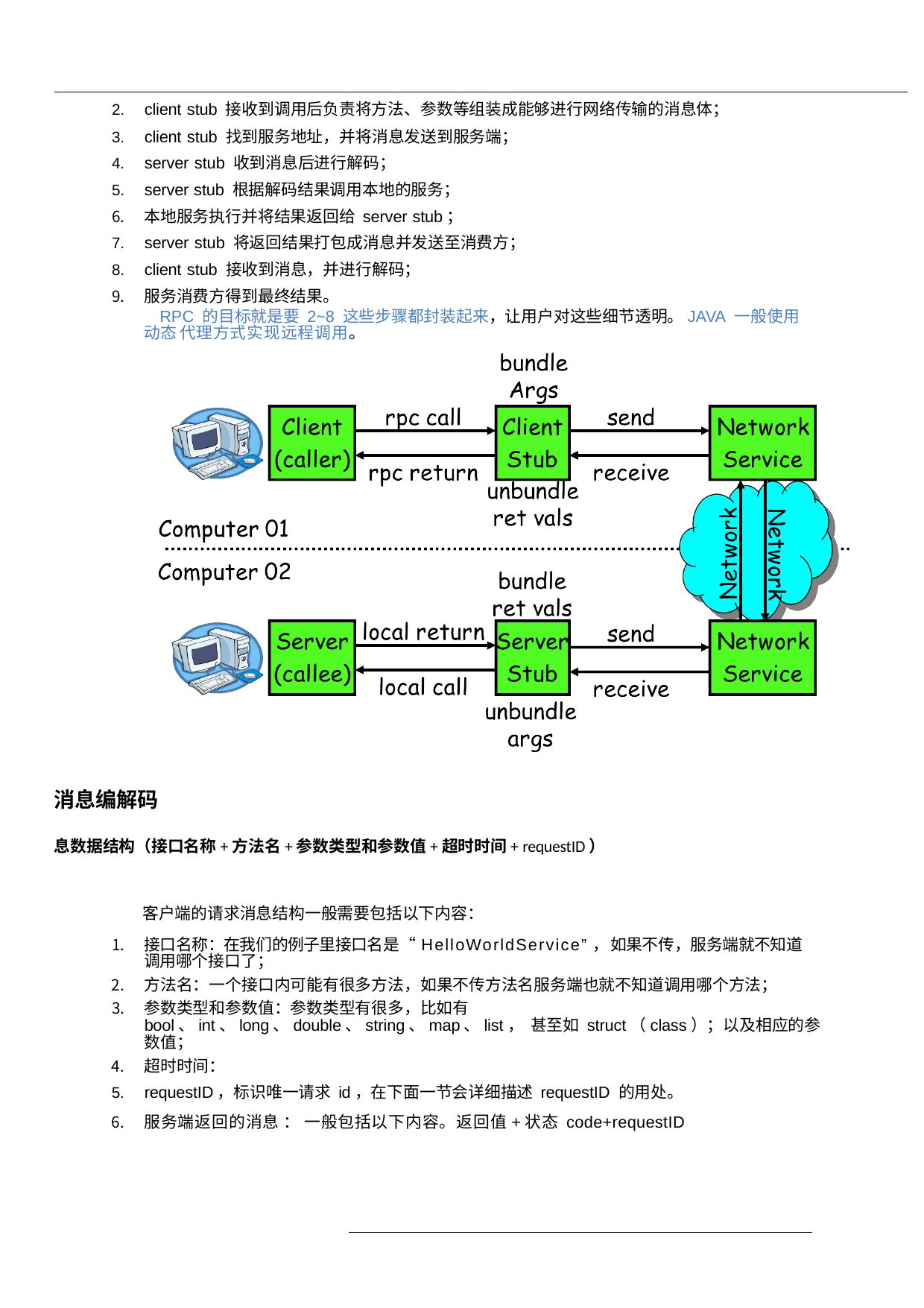

client stub 接收到调用后负责将方法、参数等组装成能够进行网络传输的消息体；
client stub 找到服务地址，并将消息发送到服务端；
server stub 收到消息后进行解码；
server stub 根据解码结果调用本地的服务；
本地服务执行并将结果返回给 server stub；
server stub 将返回结果打包成消息并发送至消费方；
client stub 接收到消息，并进行解码；
服务消费方得到最终结果。
RPC 的目标就是要 2~8 这些步骤都封装起来，让用户对这些细节透明。JAVA 一般使用动态 代理方式实现远程调用。

消息编解码

息数据结构（接口名称+方法名+参数类型和参数值+超时时间+ requestID）

客户端的请求消息结构一般需要包括以下内容：
接口名称：在我们的例子里接口名是“HelloWorldService”，如果不传，服务端就不知道 调用哪个接口了；
方法名：一个接口内可能有很多方法，如果不传方法名服务端也就不知道调用哪个方法；
参数类型和参数值：参数类型有很多，比如有 bool、int、long、double、string、map、list，  甚至如 struct（class）；以及相应的参数值；
超时时间：
requestID，标识唯一请求 id，在下面一节会详细描述 requestID 的用处。
服务端返回的消息 ： 一般包括以下内容。返回值+状态 code+requestID